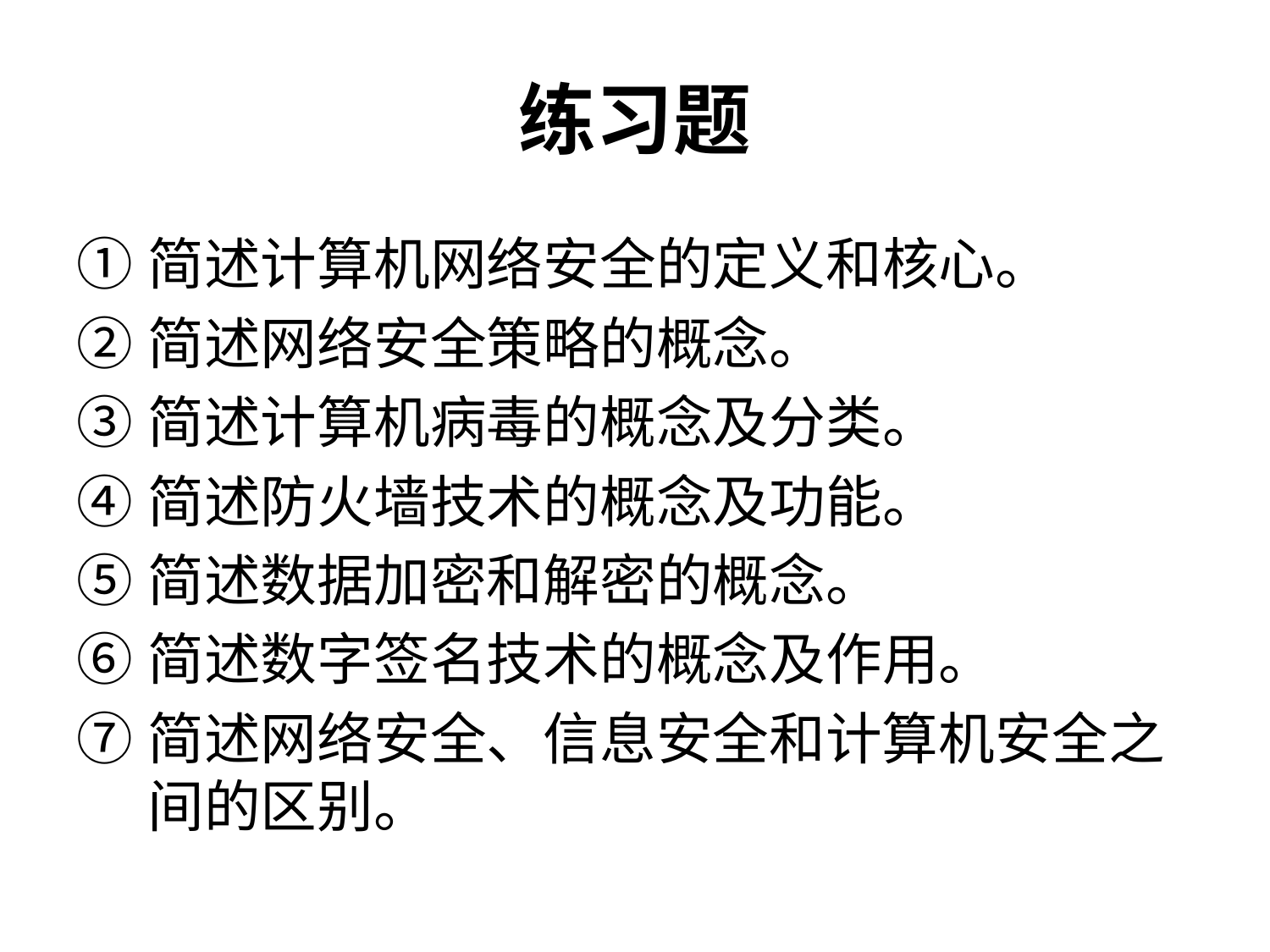

# 练习题
简述计算机网络安全的定义和核心。
简述网络安全策略的概念。
简述计算机病毒的概念及分类。
简述防火墙技术的概念及功能。
简述数据加密和解密的概念。
简述数字签名技术的概念及作用。
简述网络安全、信息安全和计算机安全之间的区别。